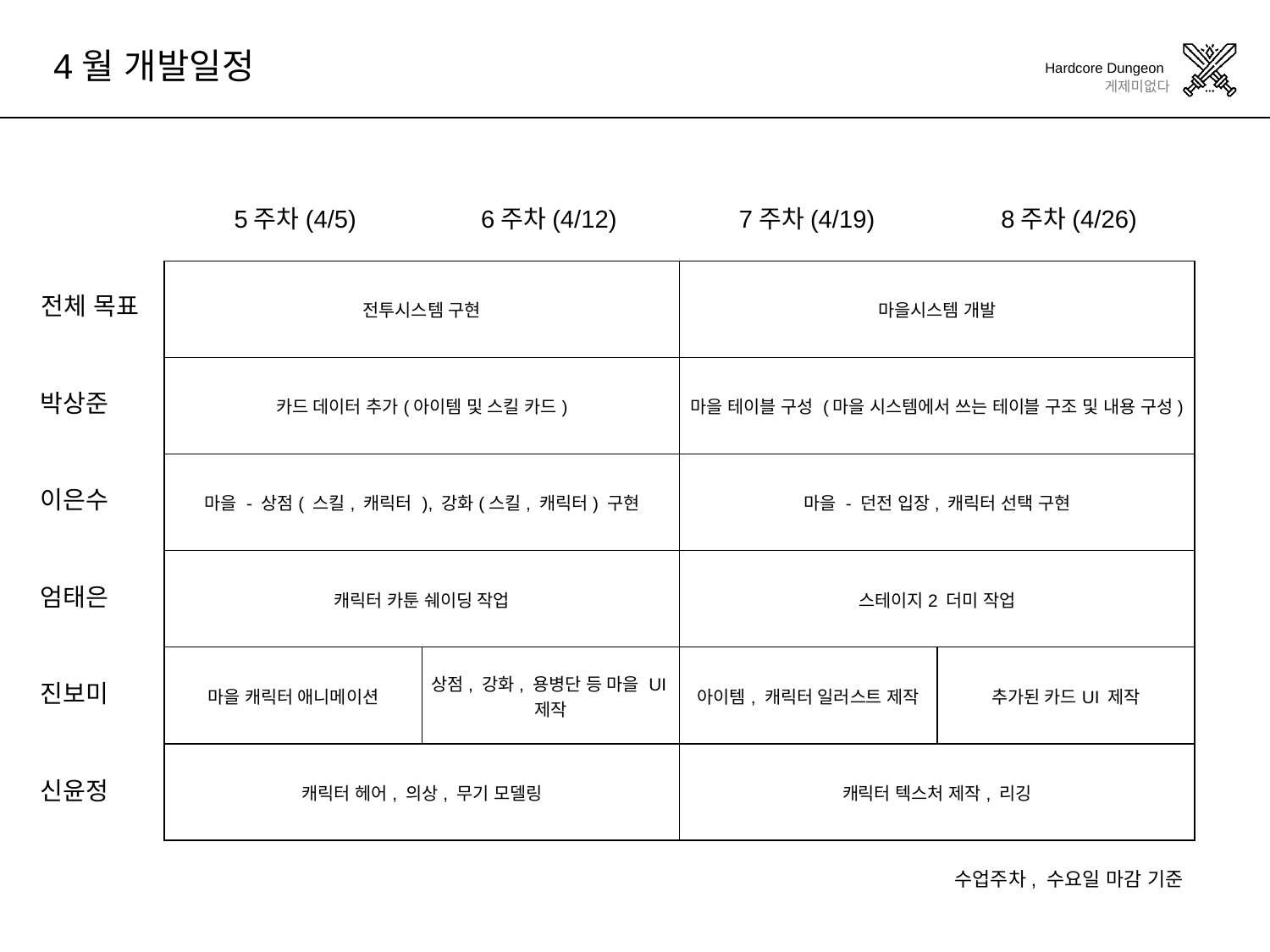

4월 개발일정
5주차(4/5)
6주차(4/12)
7주차(4/19)
8주차(4/26)
| 전투시스템 구현 |  | 마을시스템 개발 |  |
| --- | --- | --- | --- |
| 카드 데이터 추가(아이템 및 스킬 카드) |  | 마을 테이블 구성 (마을 시스템에서 쓰는 테이블 구조 및 내용 구성) |  |
| 마을 - 상점( 스킬, 캐릭터 ), 강화(스킬, 캐릭터) 구현 |  | 마을 - 던전 입장, 캐릭터 선택 구현 |  |
| 캐릭터 카툰 쉐이딩 작업 |  | 스테이지2 더미 작업 |  |
| 마을 캐릭터 애니메이션 | 상점, 강화, 용병단 등 마을 UI제작 | 아이템, 캐릭터 일러스트 제작 | 추가된 카드UI 제작 |
| 캐릭터 헤어, 의상, 무기 모델링 |  | 캐릭터 텍스처 제작, 리깅 |  |
전체 목표
박상준
이은수
엄태은
진보미
신윤정
수업주차, 수요일 마감 기준